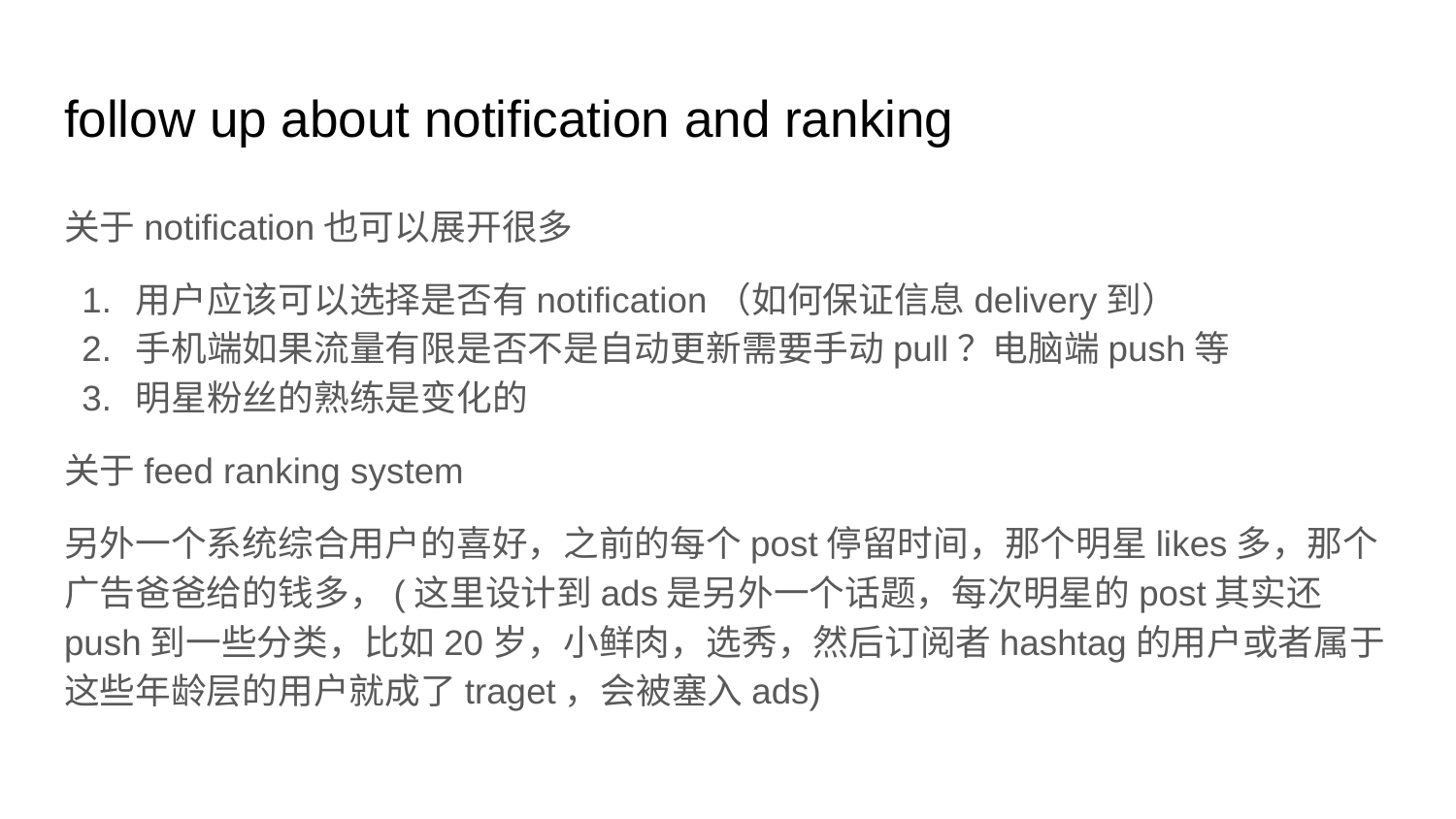

# follow up about notification and ranking
关于notification也可以展开很多
用户应该可以选择是否有notification（如何保证信息delivery到）
手机端如果流量有限是否不是自动更新需要手动pull？电脑端push等
明星粉丝的熟练是变化的
关于feed ranking system
另外一个系统综合用户的喜好，之前的每个post停留时间，那个明星likes多，那个广告爸爸给的钱多，(这里设计到ads是另外一个话题，每次明星的post其实还push到一些分类，比如20岁，小鲜肉，选秀，然后订阅者hashtag的用户或者属于这些年龄层的用户就成了traget，会被塞入ads)